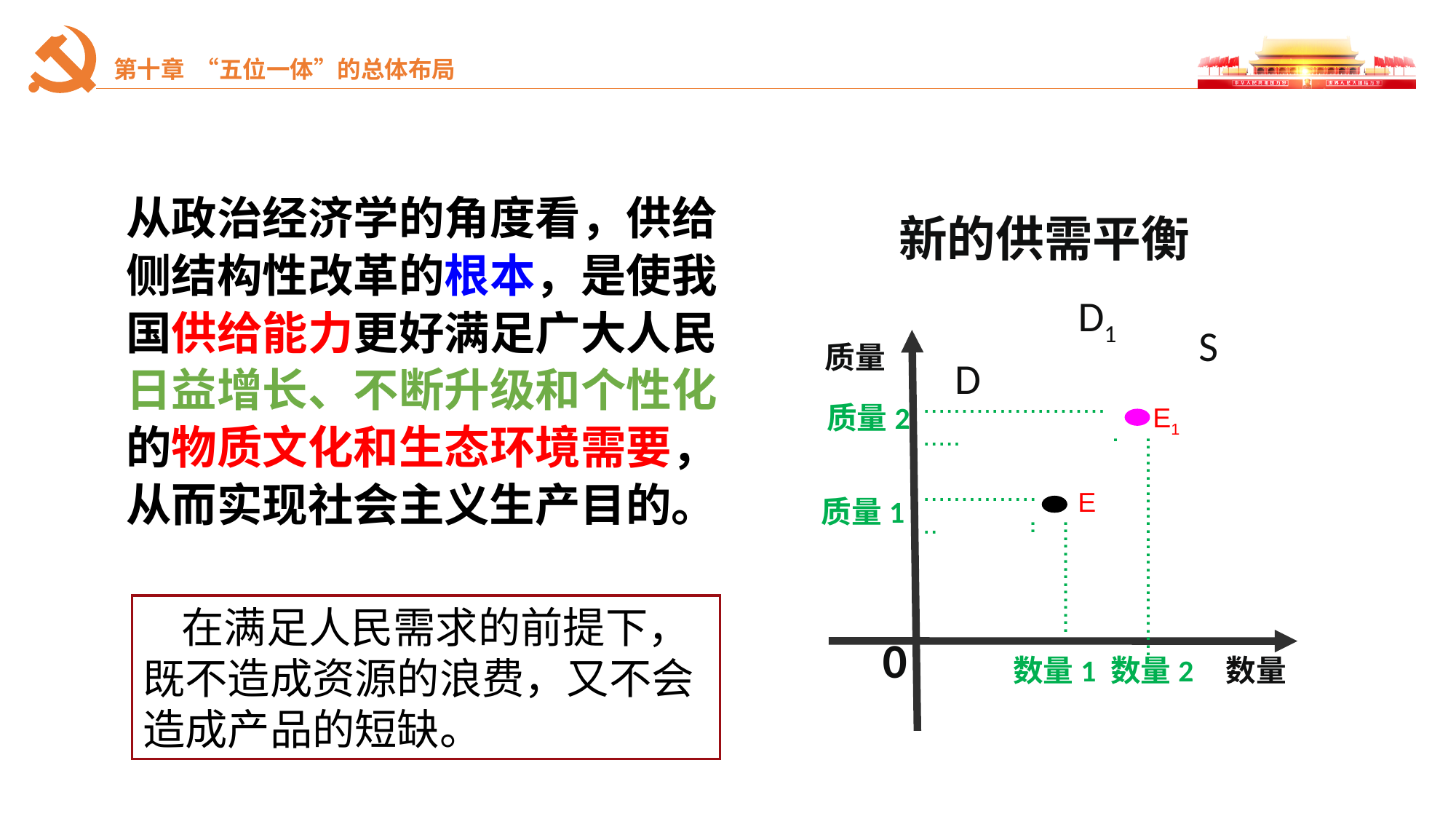

从政治经济学的角度看，供给侧结构性改革的根本，是使我国供给能力更好满足广大人民日益增长、不断升级和个性化的物质文化和生态环境需要，从而实现社会主义生产目的。
新的供需平衡
S

质量
D
质量1

0

数量1
数量
D1
.............................
质量2
E1

.................
E
..............................
.................
   在满足人民需求的前提下，既不造成资源的浪费，又不会造成产品的短缺。
数量2